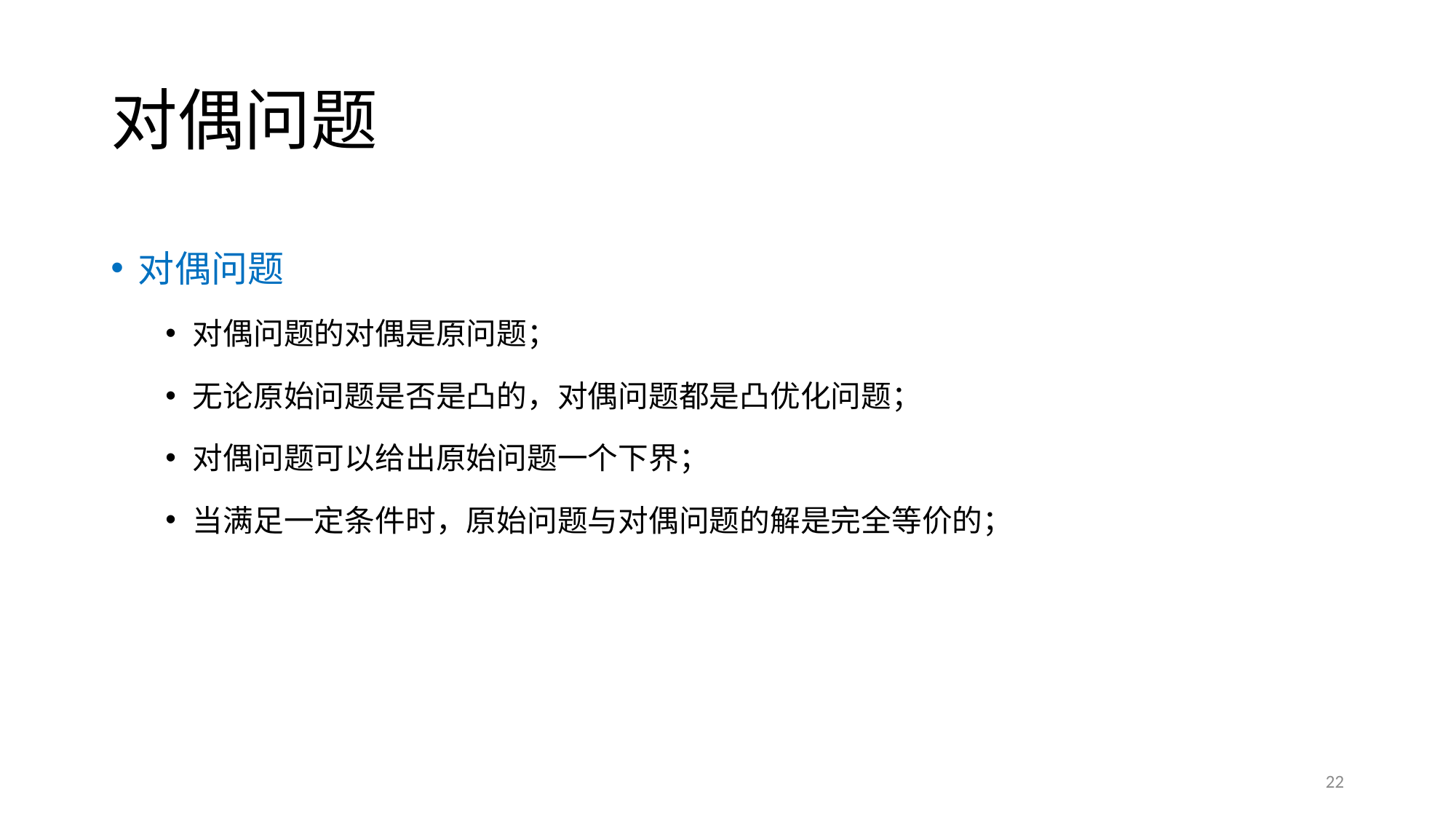

# 对偶问题
对偶问题
对偶问题的对偶是原问题；
无论原始问题是否是凸的，对偶问题都是凸优化问题；
对偶问题可以给出原始问题一个下界；
当满足一定条件时，原始问题与对偶问题的解是完全等价的；

22